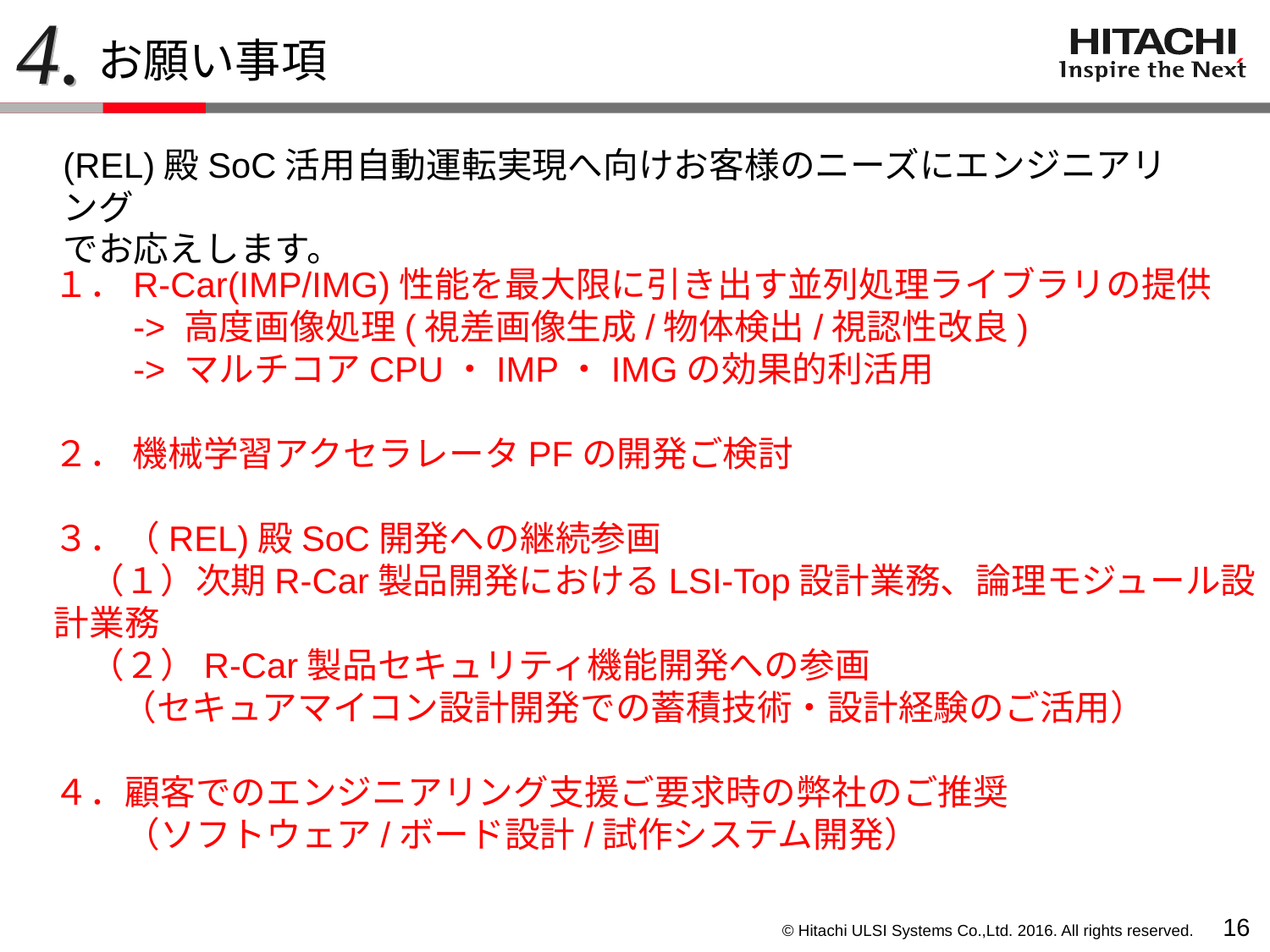

4.
お願い事項
(REL)殿SoC活用自動運転実現へ向けお客様のニーズにエンジニアリング
でお応えします。
１．R-Car(IMP/IMG)性能を最大限に引き出す並列処理ライブラリの提供
　　-> 高度画像処理(視差画像生成/物体検出/視認性改良)
　　-> マルチコアCPU・IMP・IMGの効果的利活用

２． 機械学習アクセラレータPFの開発ご検討

３．（REL)殿SoC開発への継続参画
　（１）次期R-Car製品開発におけるLSI-Top設計業務、論理モジュール設計業務
　（２）R-Car製品セキュリティ機能開発への参画
   　（セキュアマイコン設計開発での蓄積技術・設計経験のご活用）

４．顧客でのエンジニアリング支援ご要求時の弊社のご推奨
　　（ソフトウェア/ボード設計/試作システム開発）

16